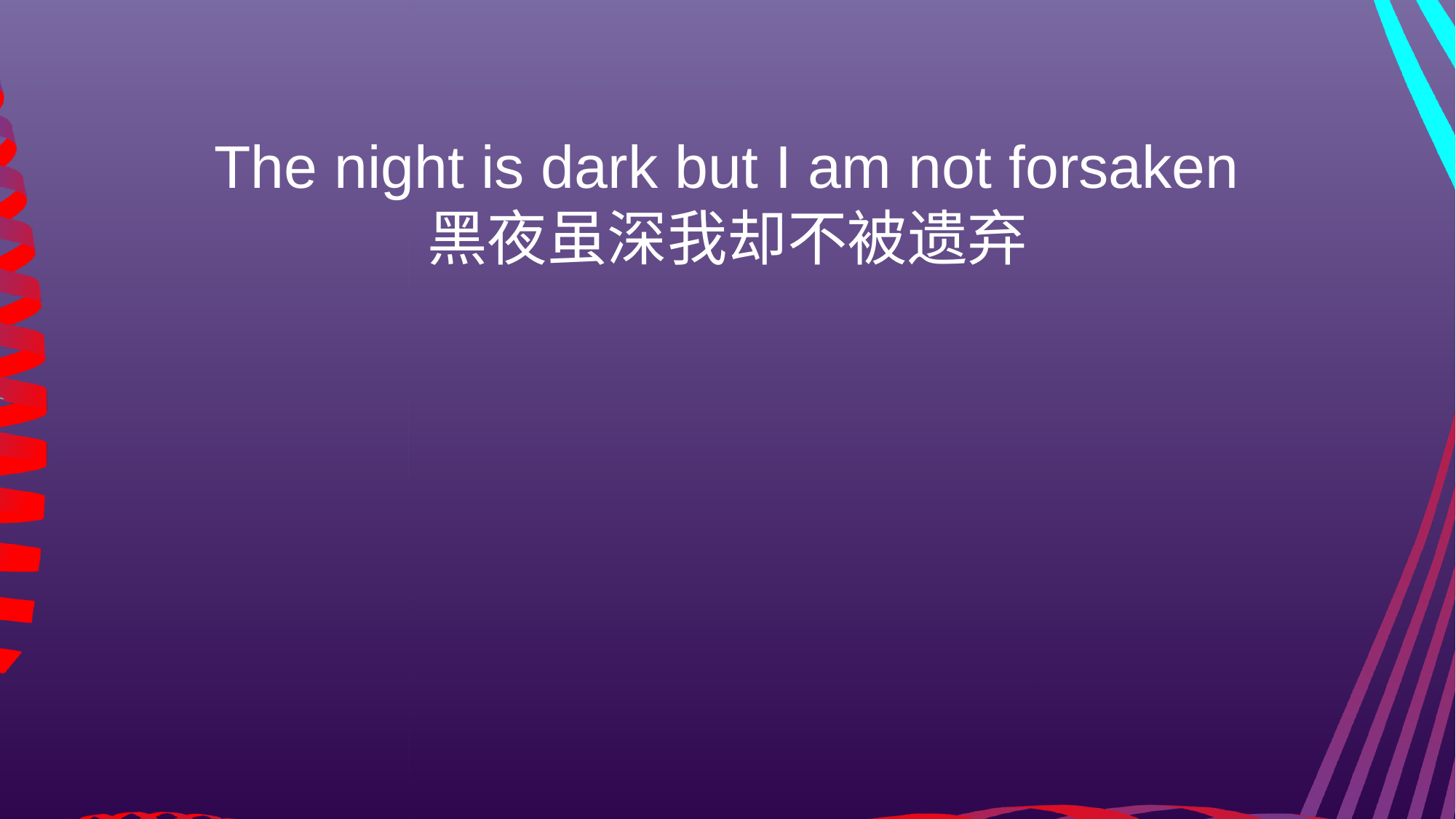

The night is dark but I am not forsaken
黑夜虽深我却不被遗弃